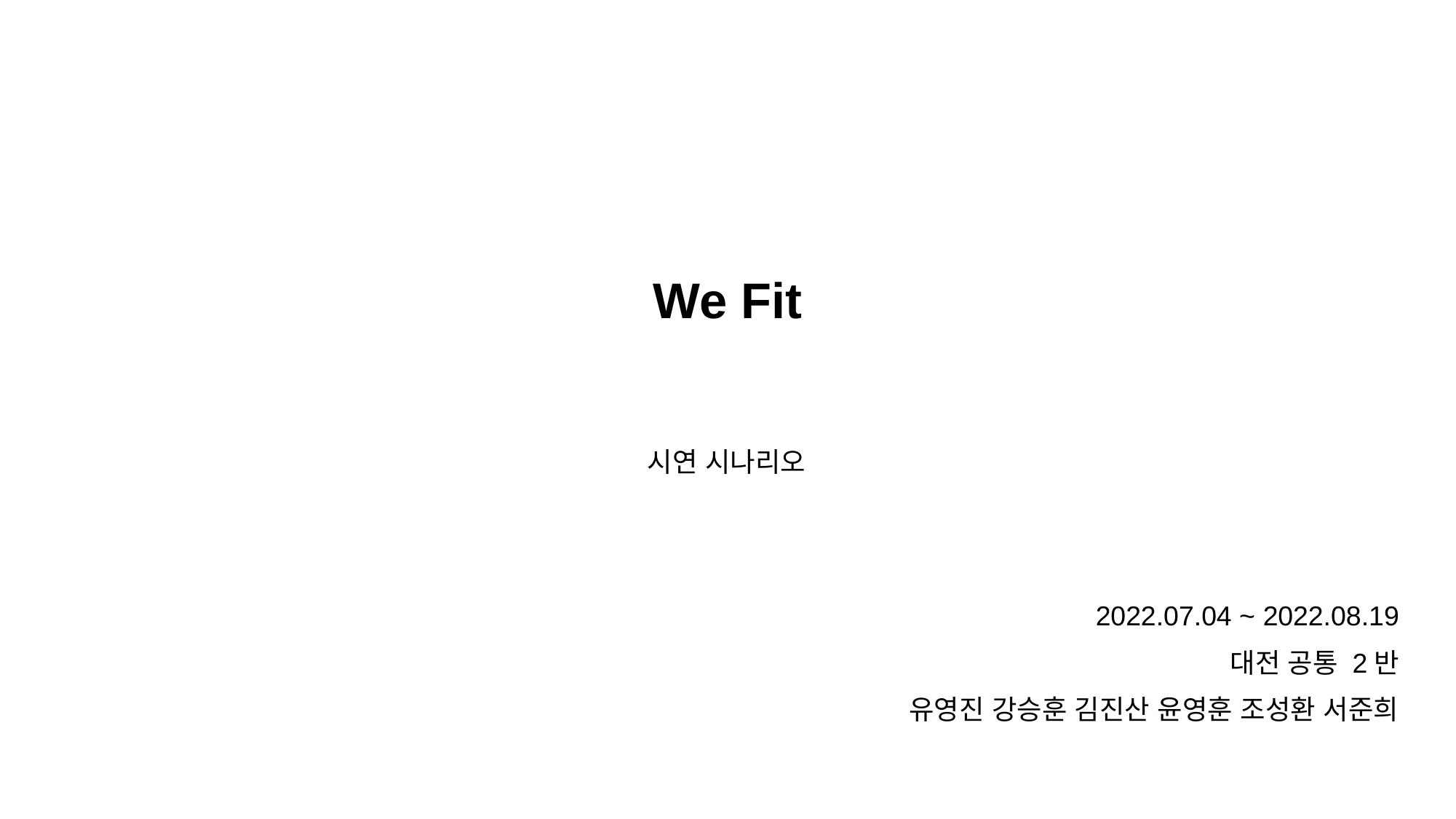

We Fit
시연 시나리오

2022.07.04 ~ 2022.08.19
대전 공통 2반
유영진 강승훈 김진산 윤영훈 조성환 서준희